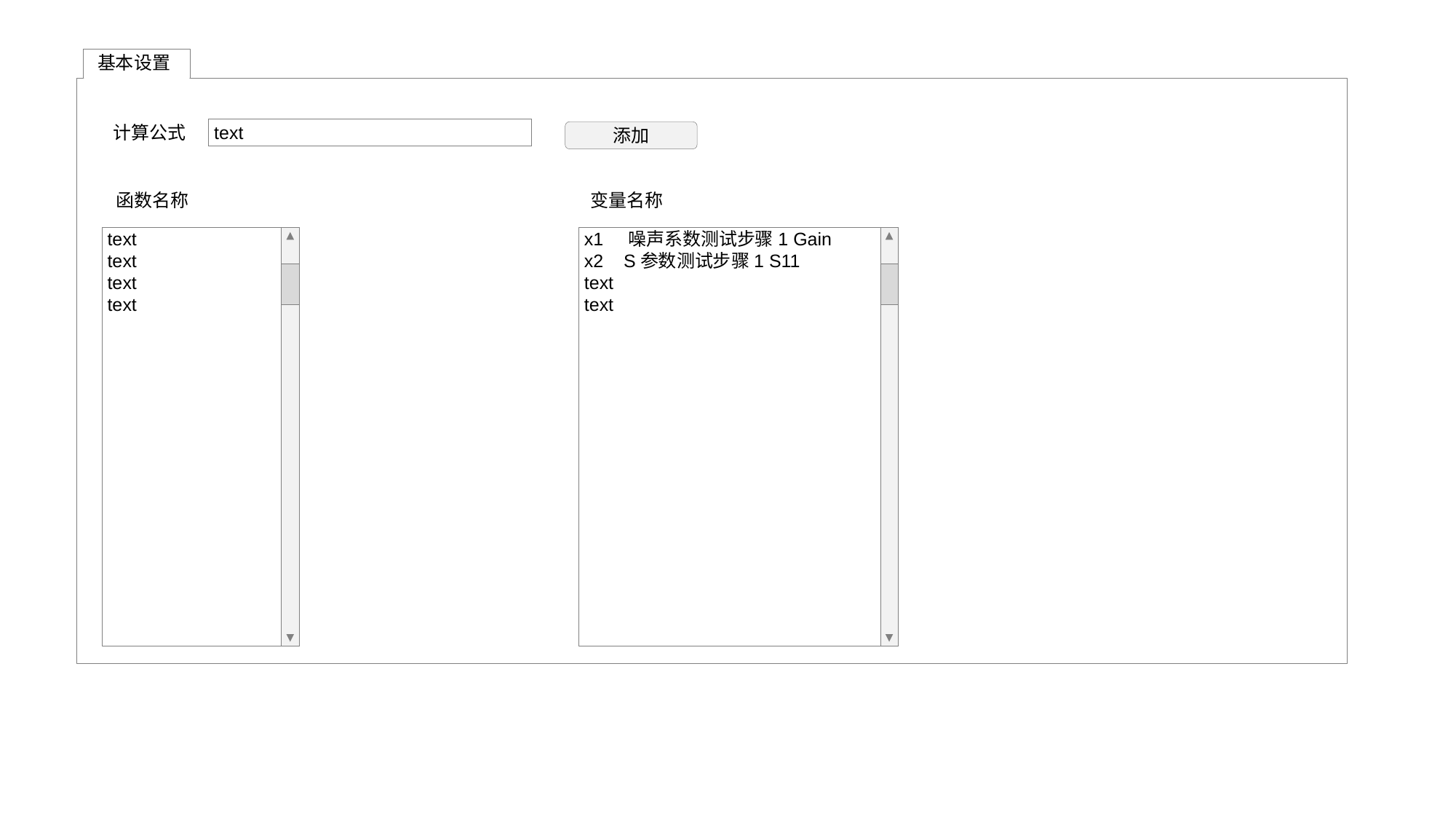

基本设置

计算公式
text
添加
函数名称
变量名称

text
text
text
text

x1    噪声系数测试步骤1 Gain
x2    S参数测试步骤1 S11
text
text